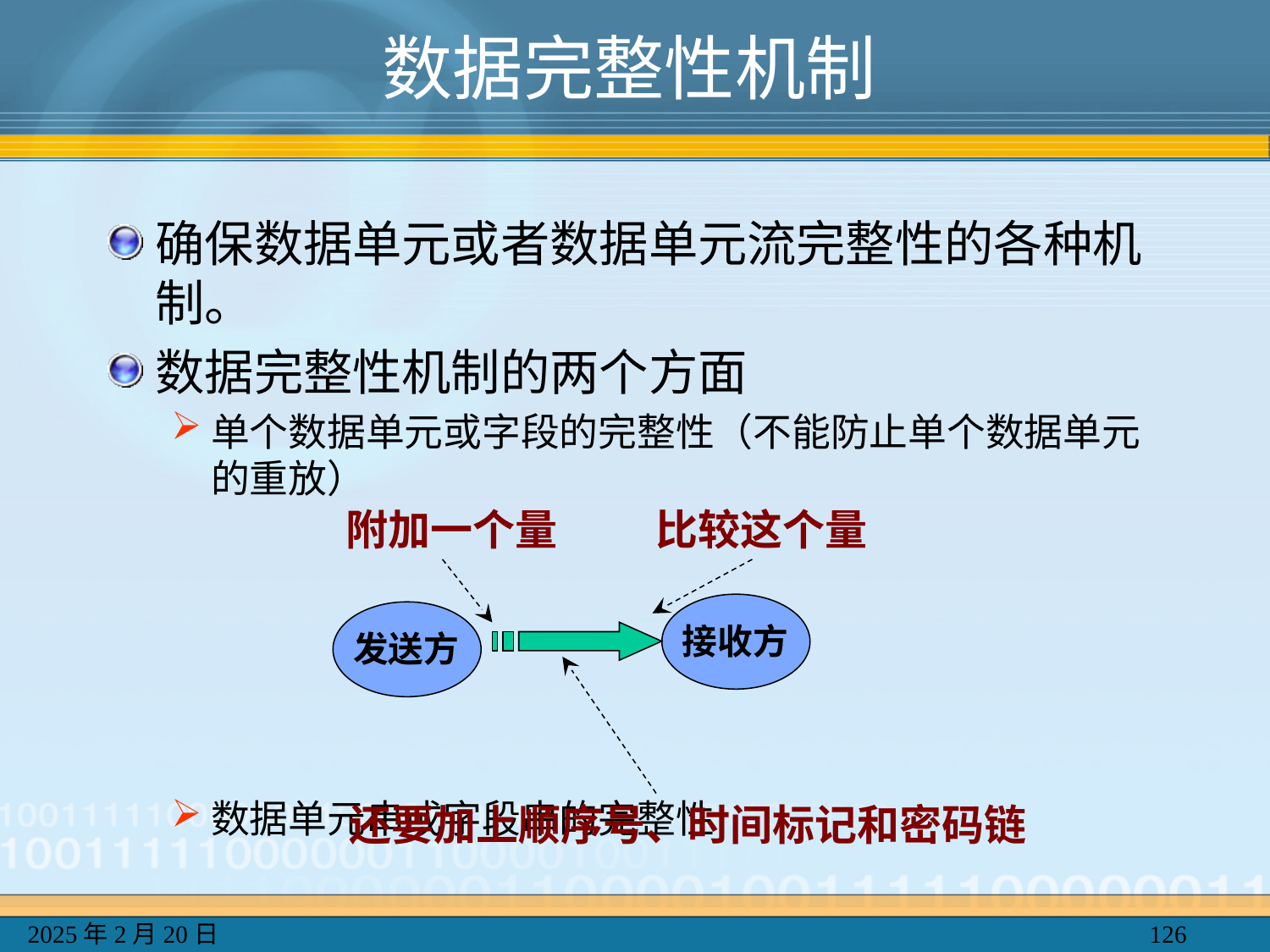

# 数据完整性机制
确保数据单元或者数据单元流完整性的各种机制。
数据完整性机制的两个方面
单个数据单元或字段的完整性（不能防止单个数据单元的重放）

数据单元串或字段串的完整性
附加一个量
比较这个量

接收方

发送方

还要加上顺序号、时间标记和密码链
2025年2月20日
126